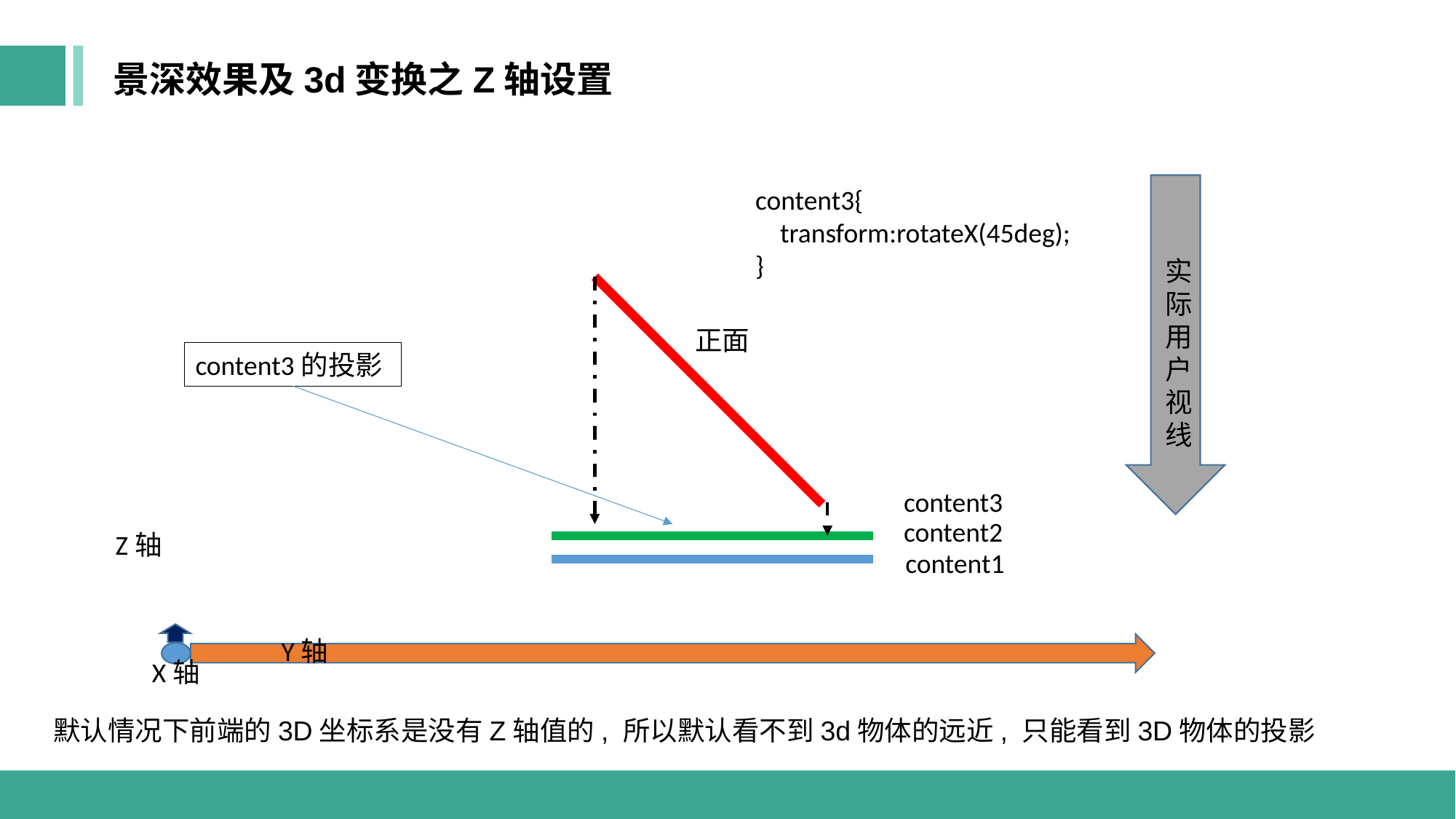

景深效果及3d变换之Z轴设置

content3{
    transform:rotateX(45deg);
}
实际用户视线
正面
content3的投影
content3
content2
Z轴
content1

Y轴

X轴
默认情况下前端的3D坐标系是没有Z轴值的, 所以默认看不到3d物体的远近, 只能看到3D物体的投影